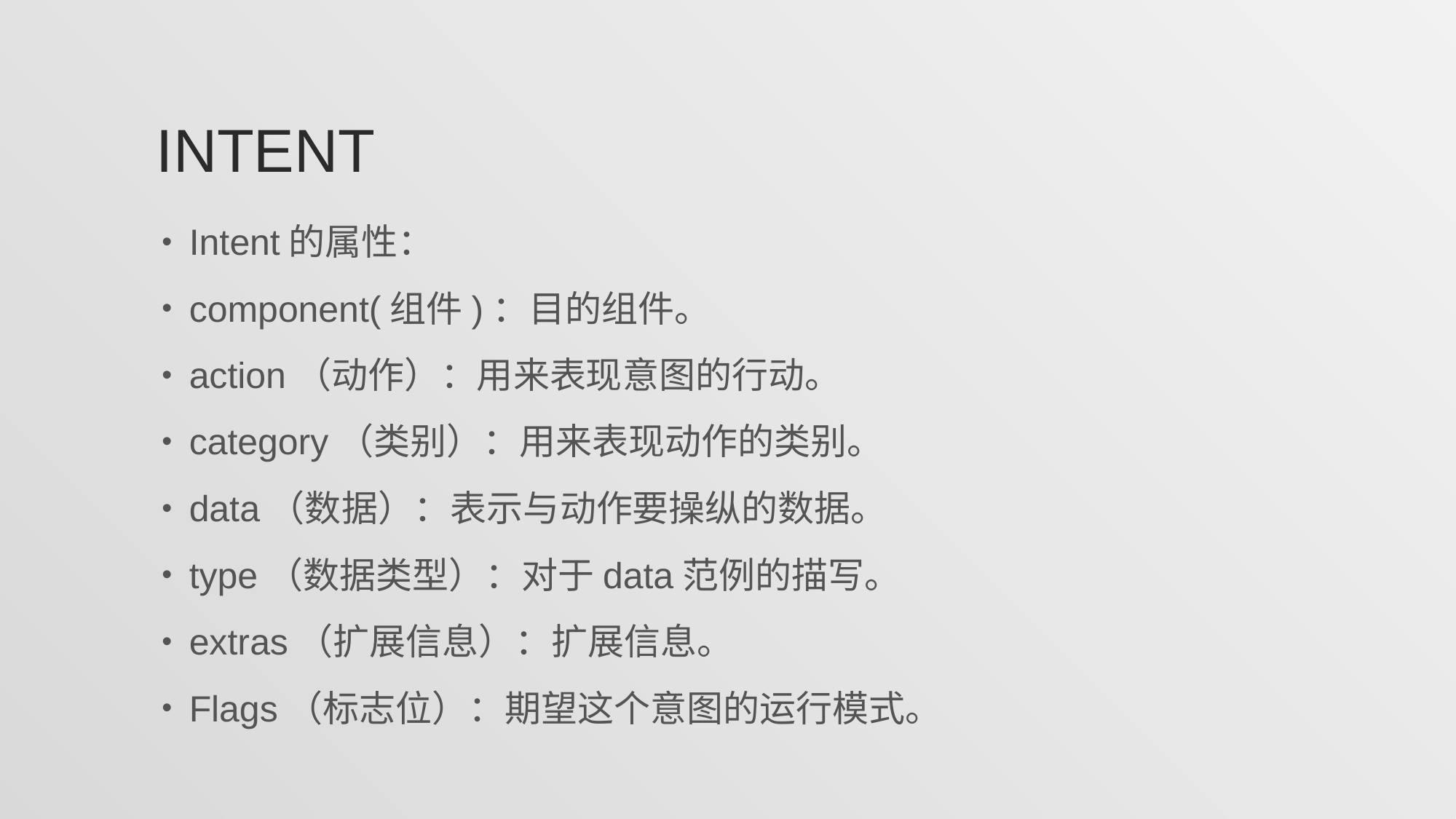

# Intent
Intent的属性：
component(组件)：目的组件。
action（动作）：用来表现意图的行动。
category（类别）：用来表现动作的类别。
data（数据）：表示与动作要操纵的数据。
type（数据类型）：对于data范例的描写。
extras（扩展信息）：扩展信息。
Flags（标志位）：期望这个意图的运行模式。